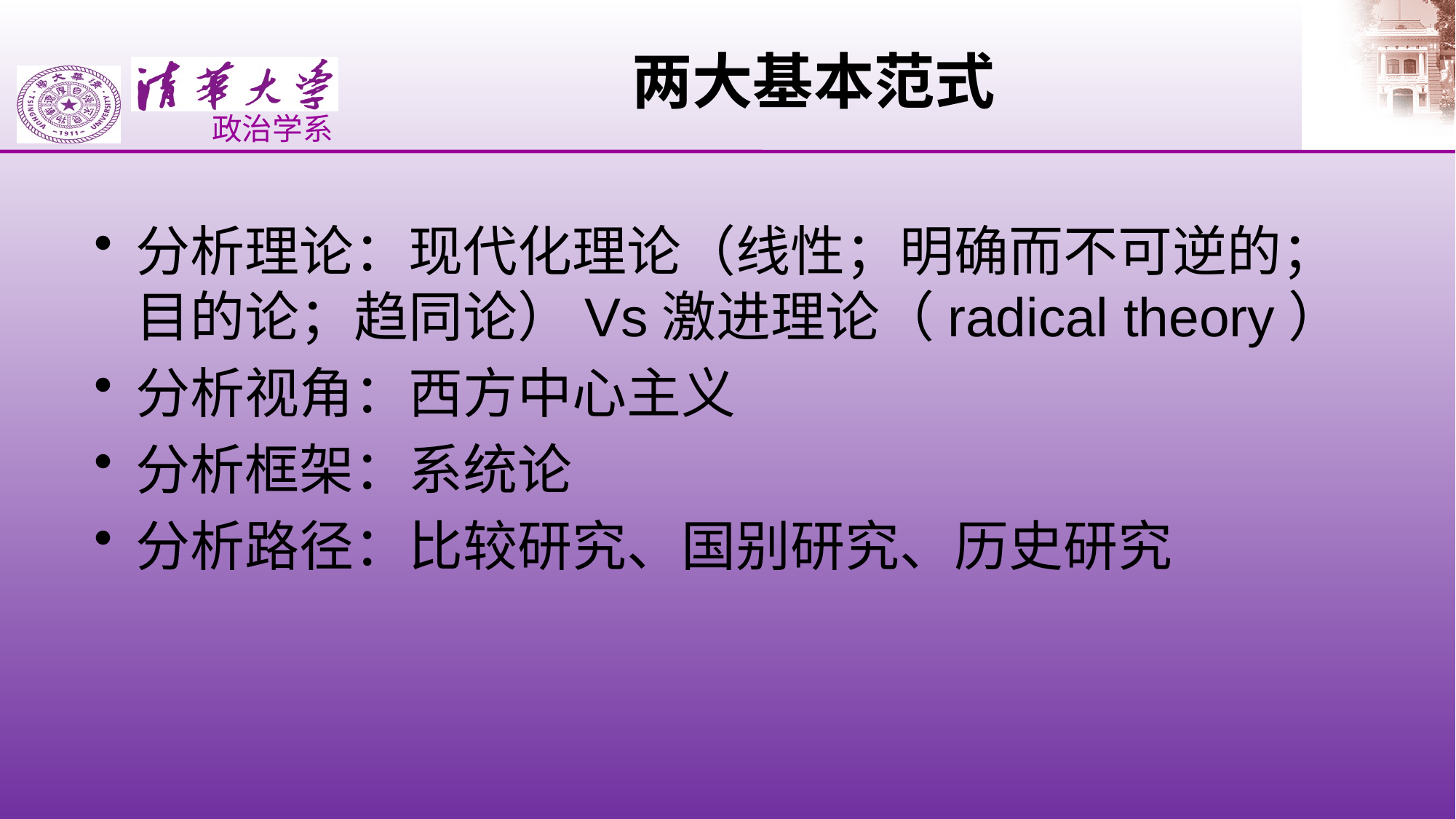

# 两大基本范式
分析理论：现代化理论（线性；明确而不可逆的；目的论；趋同论）Vs激进理论（radical theory）
分析视角：西方中心主义
分析框架：系统论
分析路径：比较研究、国别研究、历史研究